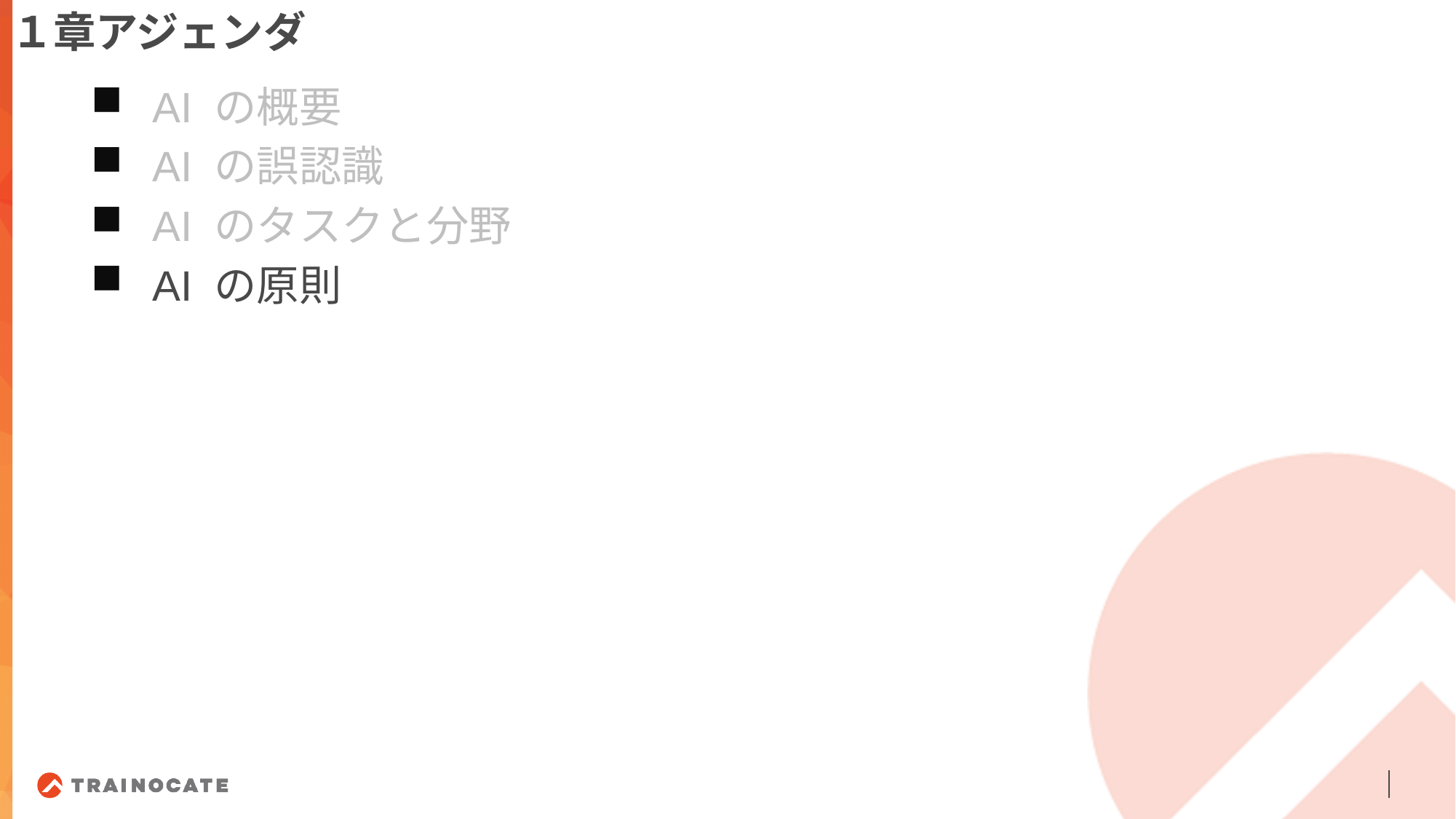

１章アジェンダ
AI の概要
AI の誤認識
AI のタスクと分野
AI の原則